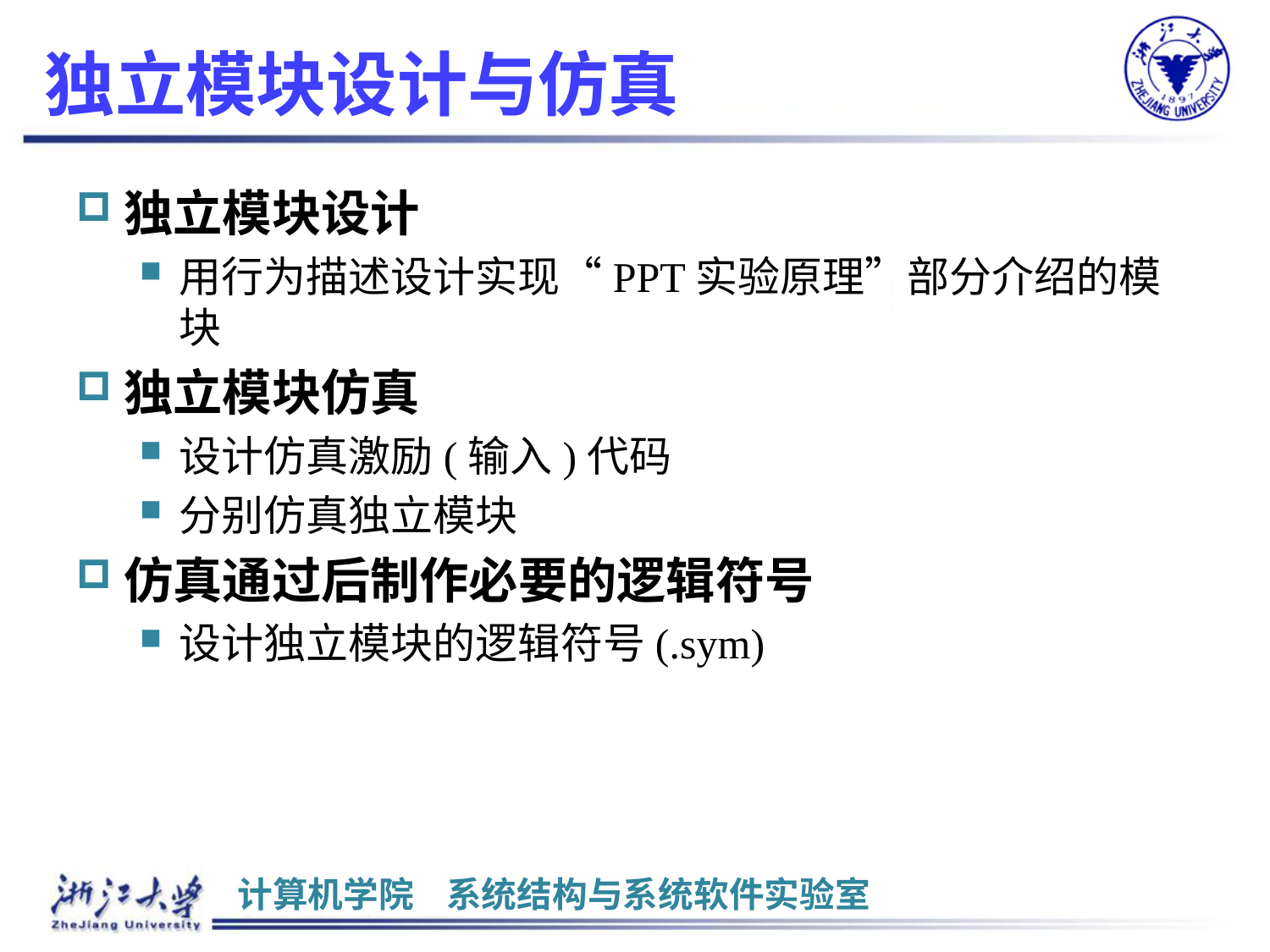

# 独立模块设计与仿真
独立模块设计
用行为描述设计实现“PPT实验原理”部分介绍的模块
独立模块仿真
设计仿真激励(输入)代码
分别仿真独立模块
仿真通过后制作必要的逻辑符号
设计独立模块的逻辑符号(.sym)